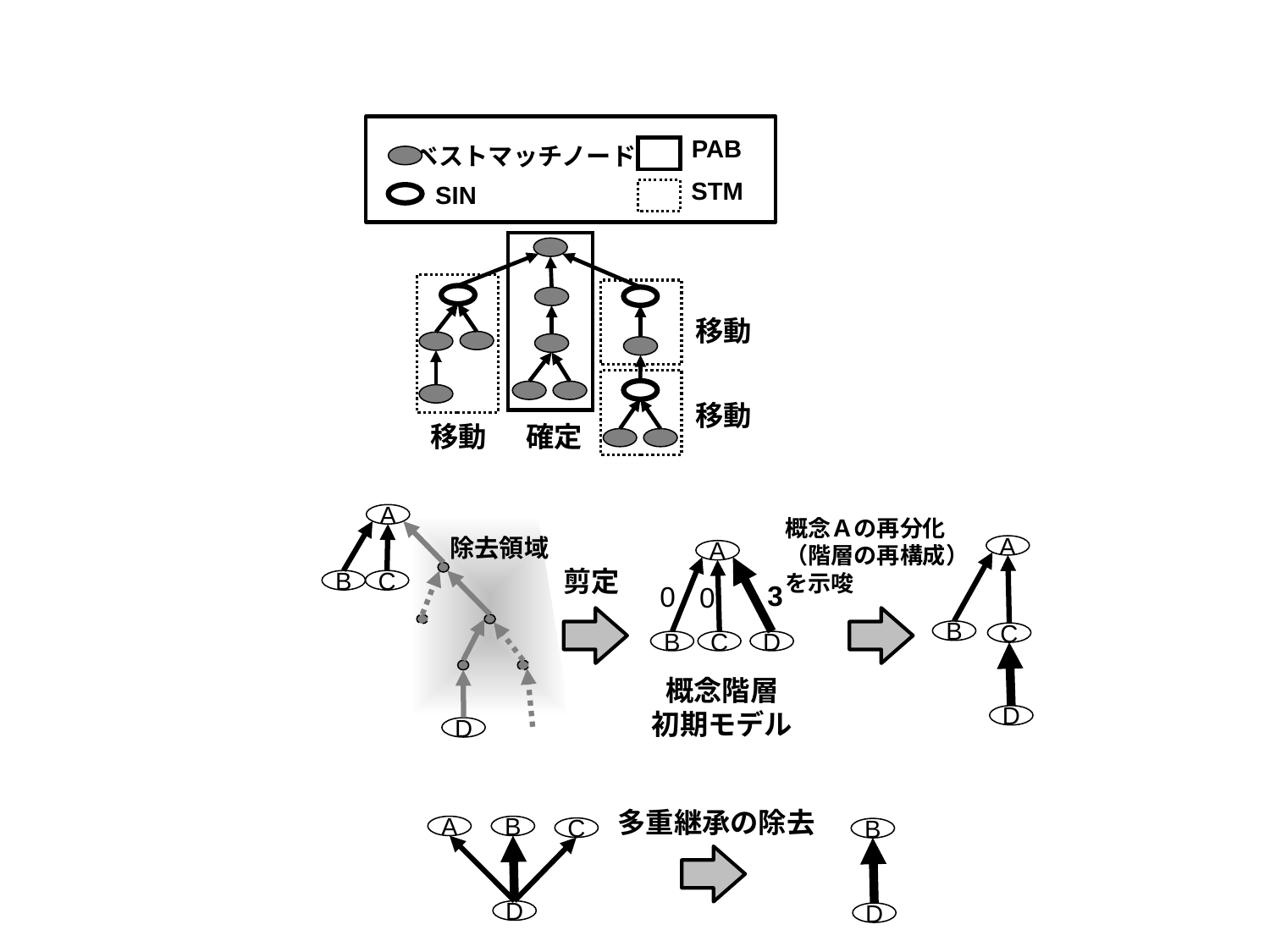

PAB
ベストマッチノード

STM
SIN

移動

移動
移動
確定

A
概念Ａの再分化
（階層の再構成）
を示唆
除去領域
A

A
剪定

B
C
3
0
0

B
C
B
C
D

概念階層
初期モデル
D
D
多重継承の除去
A
B
C
B

D
D